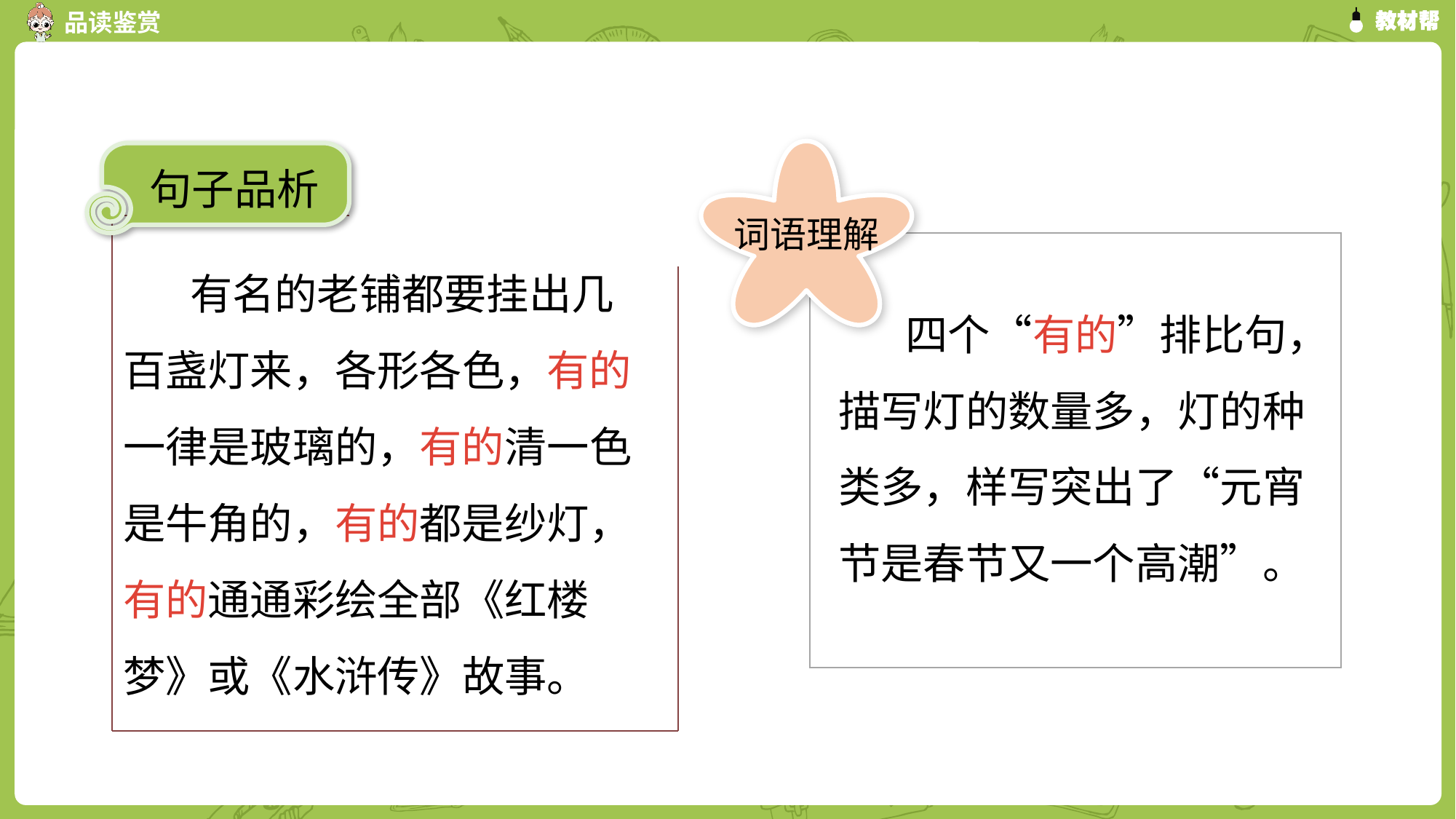

词语理解
句子品析

      有名的老铺都要挂出几百盏灯来，各形各色，有的一律是玻璃的，有的清一色是牛角的，有的都是纱灯，有的通通彩绘全部《红楼梦》或《水浒传》故事。
      四个“有的”排比句，描写灯的数量多，灯的种类多，样写突出了“元宵节是春节又一个高潮”。